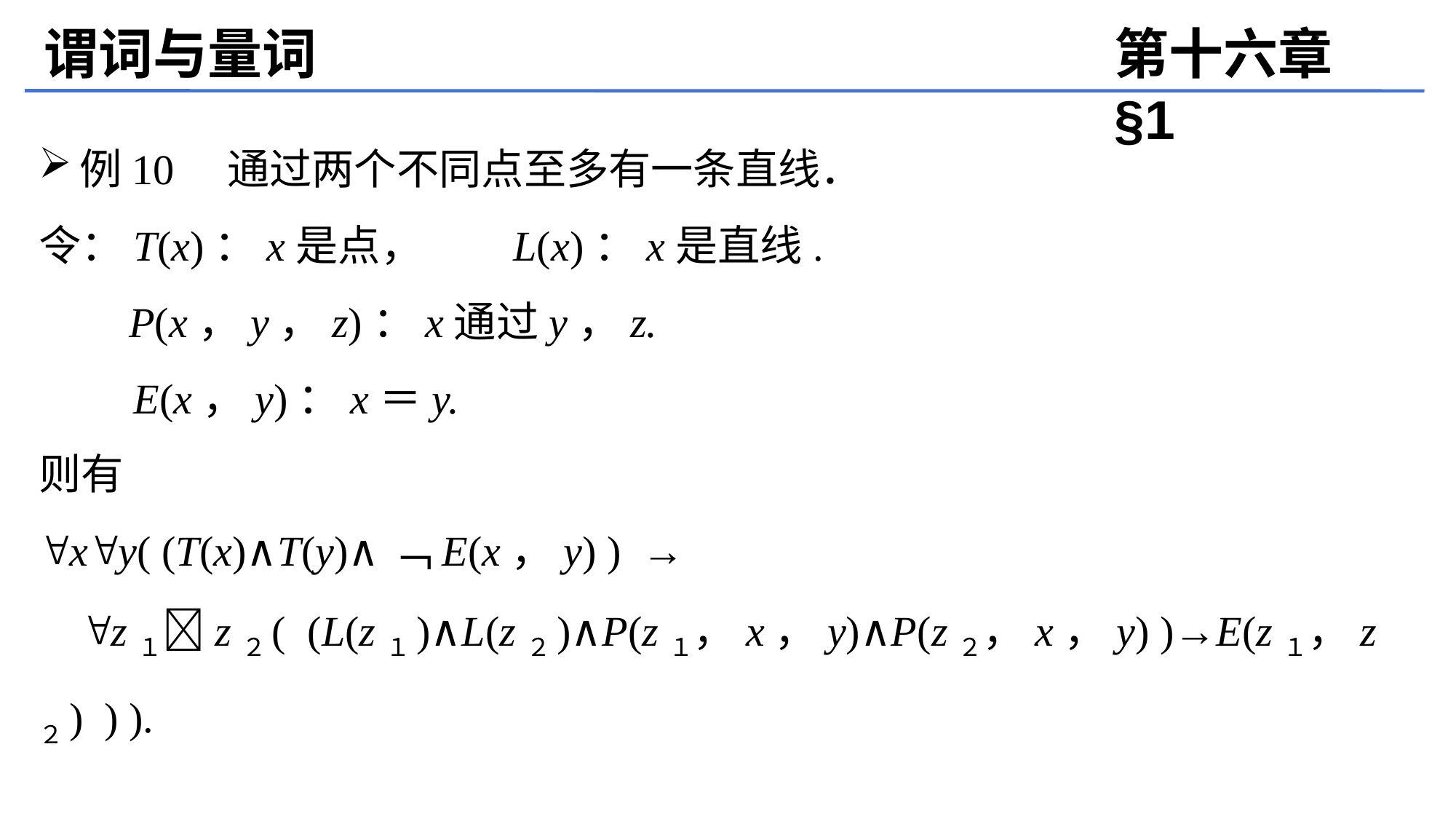

谓词与量词
第十六章 §1
例10　通过两个不同点至多有一条直线．
令：T(x)：x是点，    　L(x)：x是直线.
　    P(x，y，z)：x通过y，z.
　　E(x，y)：x＝y.
则有
∀x∀y( (T(x)∧T(y)∧﹁E(x，y) )  →
    ∀z１∀z２(  (L(z１)∧L(z２)∧P(z１，x，y)∧P(z２，x，y) )→E(z１，z２)  ) ).